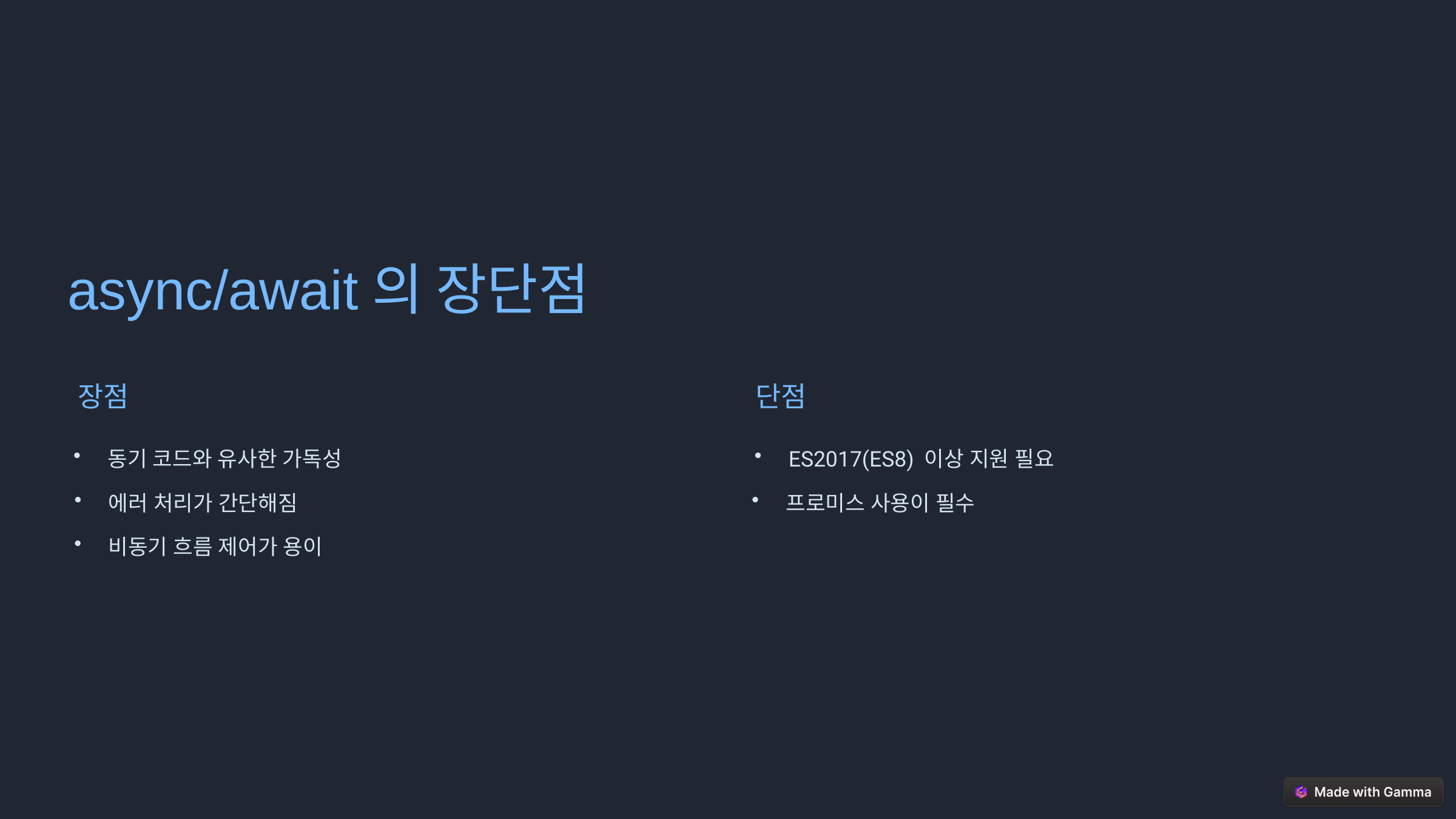

async/await의 장단점
장점
단점
동기 코드와 유사한 가독성
ES2017(ES8) 이상 지원 필요
에러 처리가 간단해짐
프로미스 사용이 필수
비동기 흐름 제어가 용이